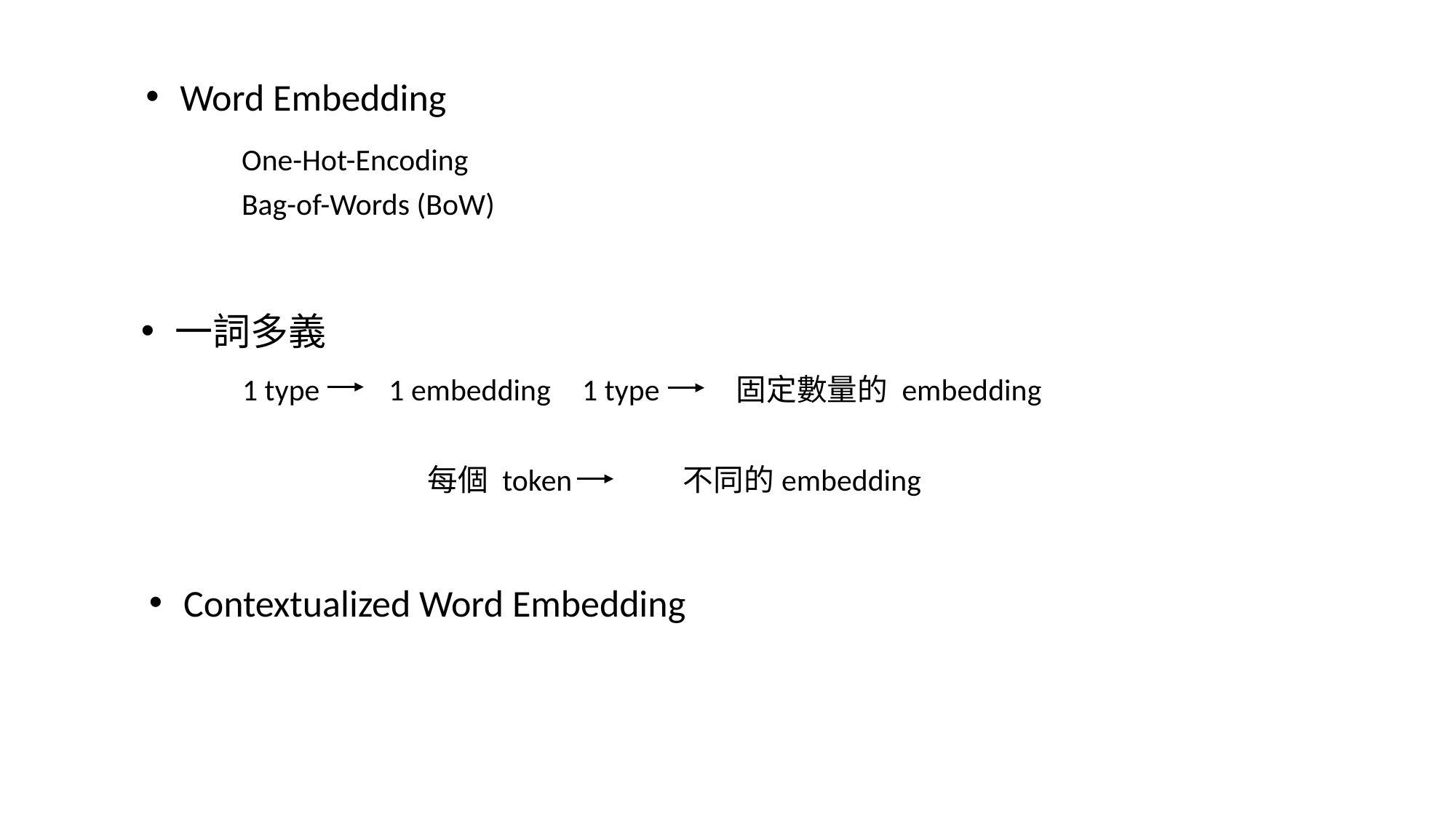

Word Embedding
One-Hot-Encoding
Bag-of-Words (BoW)
一詞多義
1 type          1 embedding
1 type          固定數量的 embedding
每個 token               不同的embedding
Contextualized Word Embedding